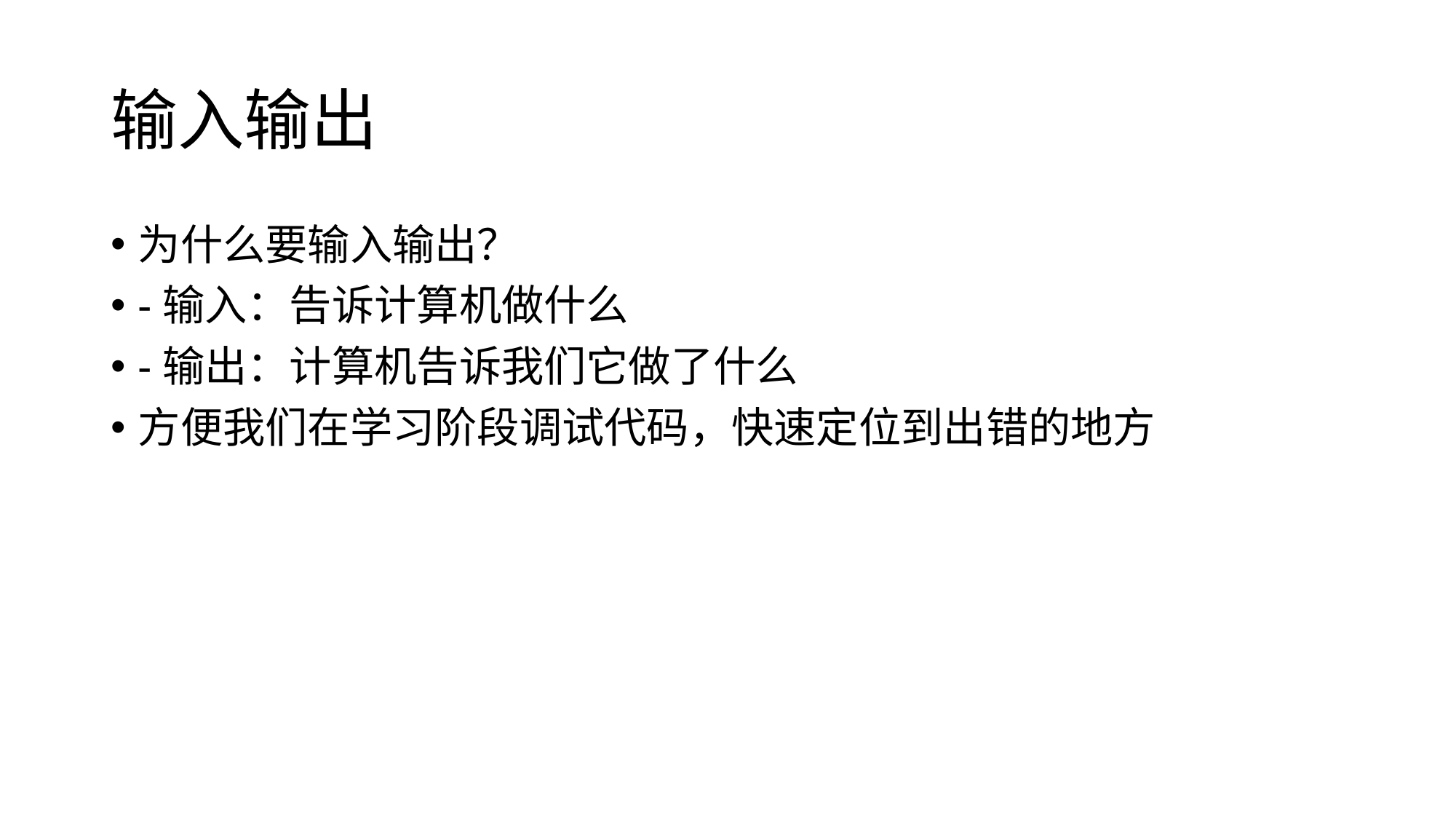

# 输入输出
为什么要输入输出？
-输入：告诉计算机做什么
-输出：计算机告诉我们它做了什么
方便我们在学习阶段调试代码，快速定位到出错的地方